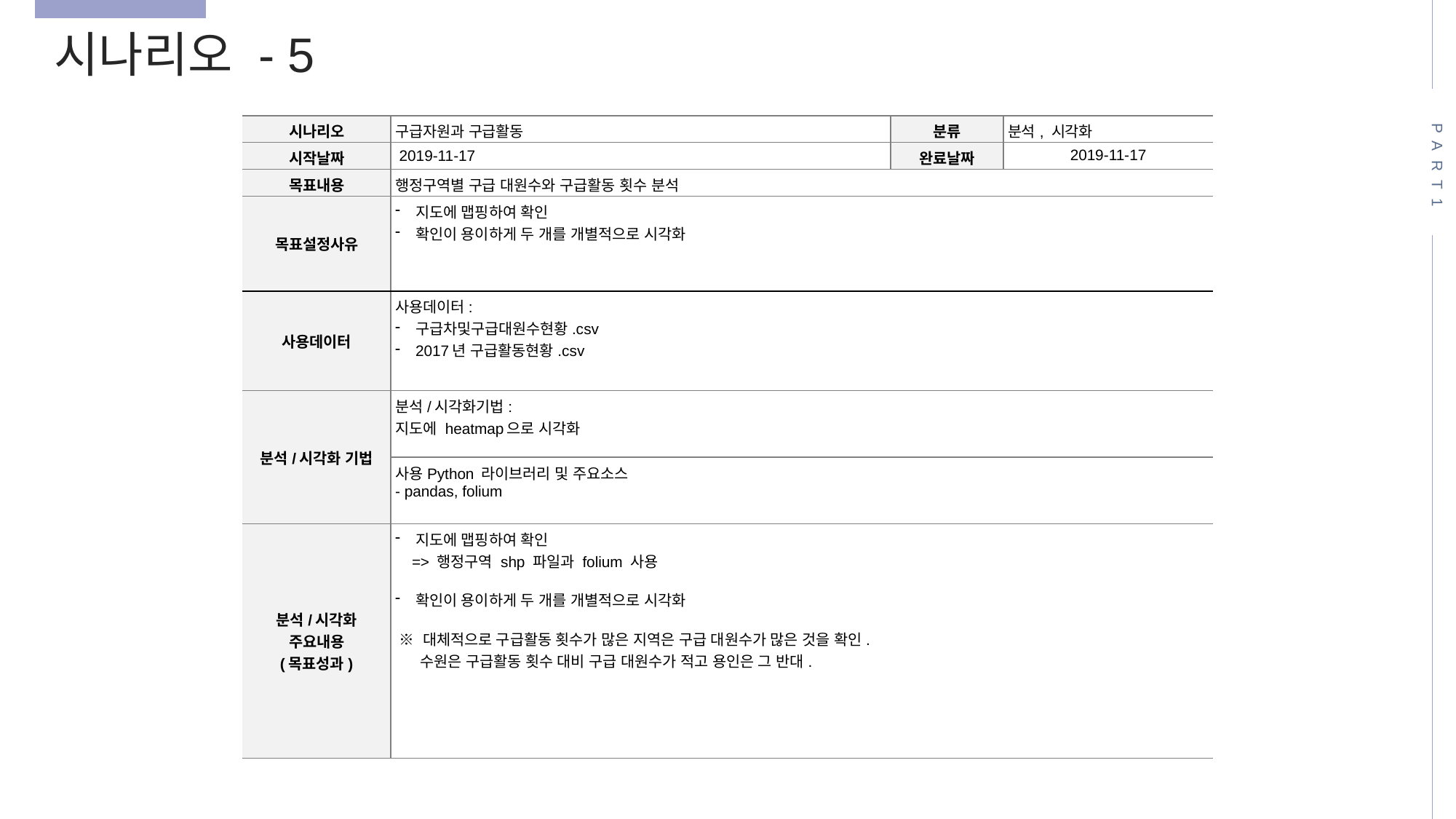

시나리오 - 5
PART1
| 시나리오 | 구급자원과 구급활동 | 분류 | 분석, 시각화 |
| --- | --- | --- | --- |
| 시작날짜 | 2019-11-17 | 완료날짜 | 2019-11-17 |
| 목표내용 | 행정구역별 구급 대원수와 구급활동 횟수 분석 |  |  |
| 목표설정사유 | 지도에 맵핑하여 확인 확인이 용이하게 두 개를 개별적으로 시각화 |  |  |
| 사용데이터 | 사용데이터: 구급차및구급대원수현황.csv 2017년 구급활동현황.csv |  |  |
| 분석/시각화 기법 | 분석/시각화기법: 지도에 heatmap으로 시각화 |  |  |
|  | 사용Python 라이브러리 및 주요소스 - pandas, folium |  |  |
| 분석/시각화 주요내용 (목표성과) | 지도에 맵핑하여 확인 => 행정구역 shp 파일과 folium 사용 확인이 용이하게 두 개를 개별적으로 시각화 ※ 대체적으로 구급활동 횟수가 많은 지역은 구급 대원수가 많은 것을 확인. 수원은 구급활동 횟수 대비 구급 대원수가 적고 용인은 그 반대. |  |  |